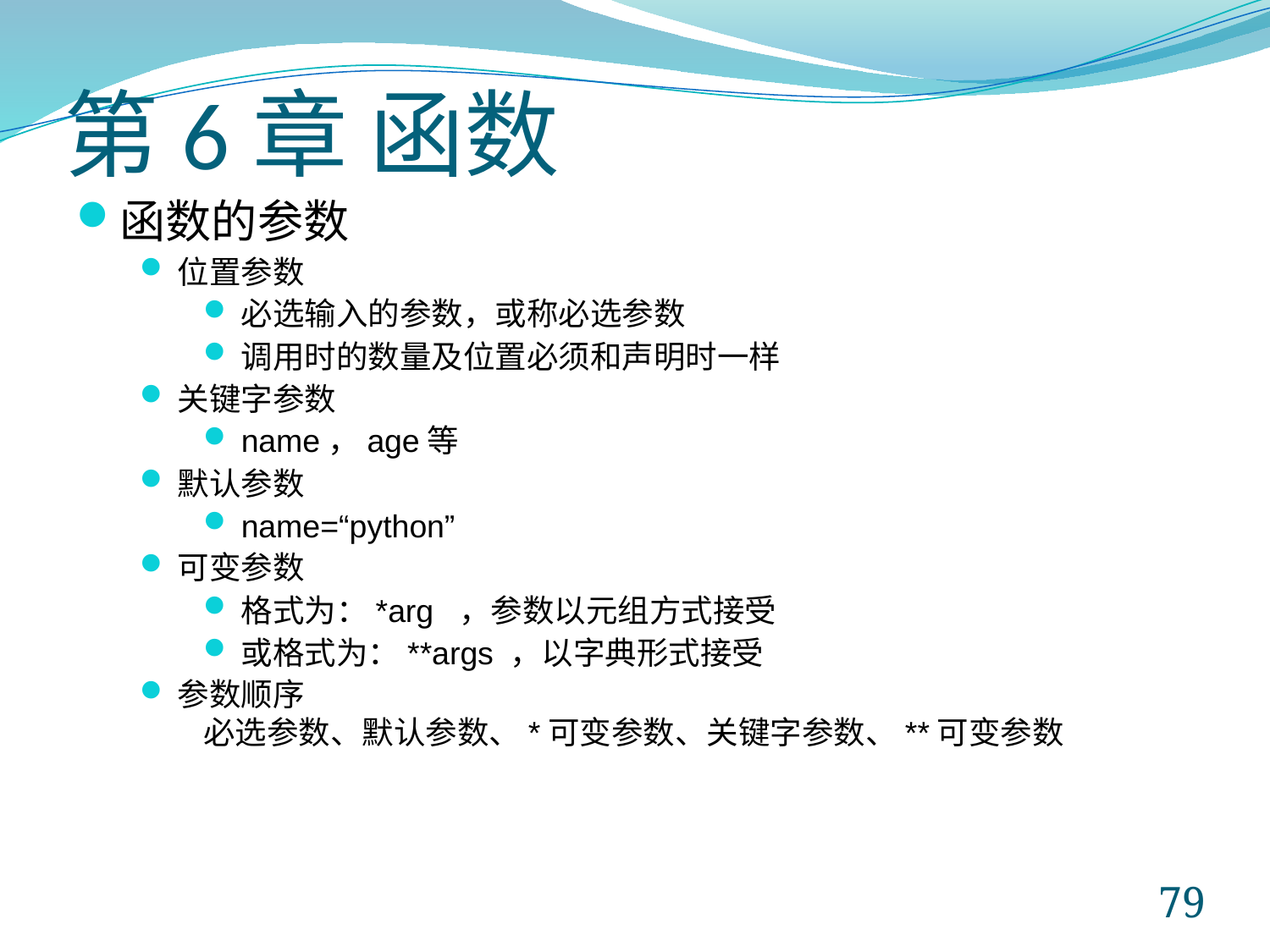

# 第6章 函数
函数的参数
位置参数
必选输入的参数，或称必选参数
调用时的数量及位置必须和声明时一样
关键字参数
name，age等
默认参数
name=“python”
可变参数
格式为：*arg  ，参数以元组方式接受
或格式为：**args ，以字典形式接受
参数顺序
必选参数、默认参数、*可变参数、关键字参数、**可变参数

79